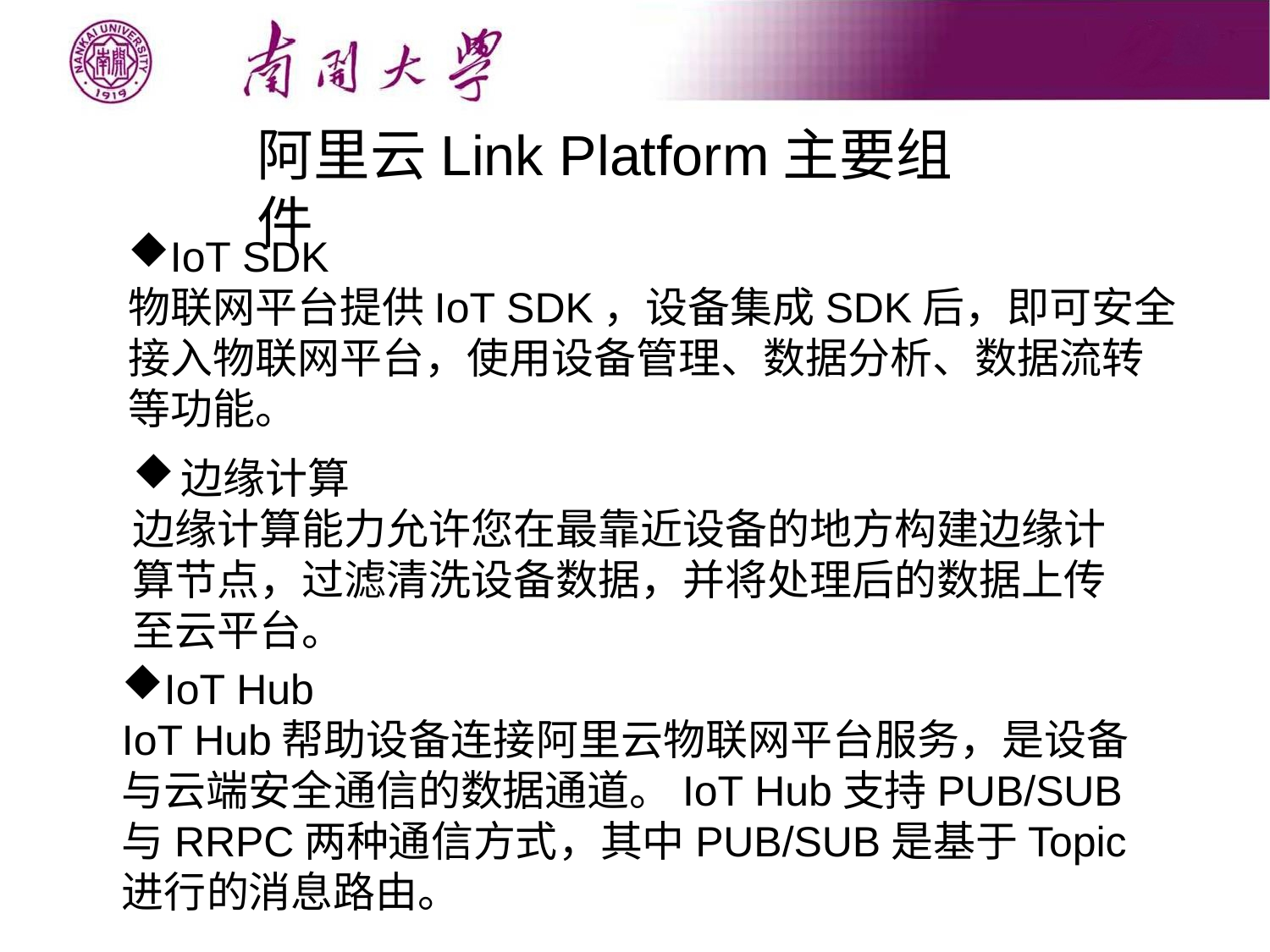

阿里云Link Platform主要组件
IoT SDK
物联网平台提供IoT SDK，设备集成SDK后，即可安全接入物联网平台，使用设备管理、数据分析、数据流转等功能。
边缘计算
边缘计算能力允许您在最靠近设备的地方构建边缘计算节点，过滤清洗设备数据，并将处理后的数据上传至云平台。
IoT Hub
IoT Hub帮助设备连接阿里云物联网平台服务，是设备与云端安全通信的数据通道。IoT Hub支持PUB/SUB与RRPC两种通信方式，其中PUB/SUB是基于Topic进行的消息路由。